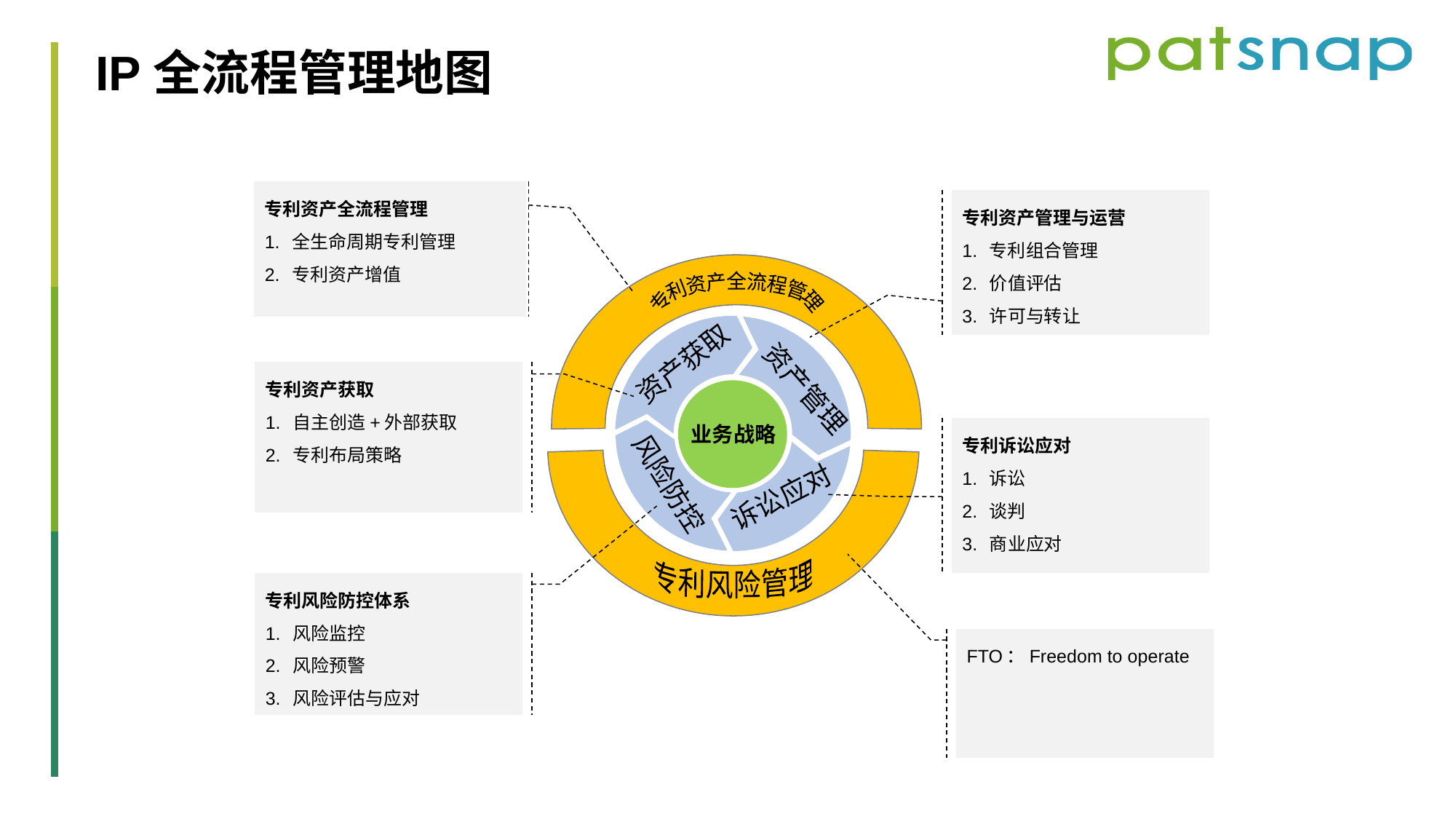

IP全流程管理地图
专利资产全流程管理
全生命周期专利管理
专利资产增值
专利资产管理与运营
专利组合管理
价值评估
许可与转让

专利资产全流程管理

资产获取
专利资产获取
自主创造+外部获取
专利布局策略

资产管理
业务战略
专利诉讼应对
诉讼
谈判
商业应对

风险防控
诉讼应对
专利风险管理
专利风险防控体系
风险监控
风险预警
风险评估与应对
FTO：Freedom to operate